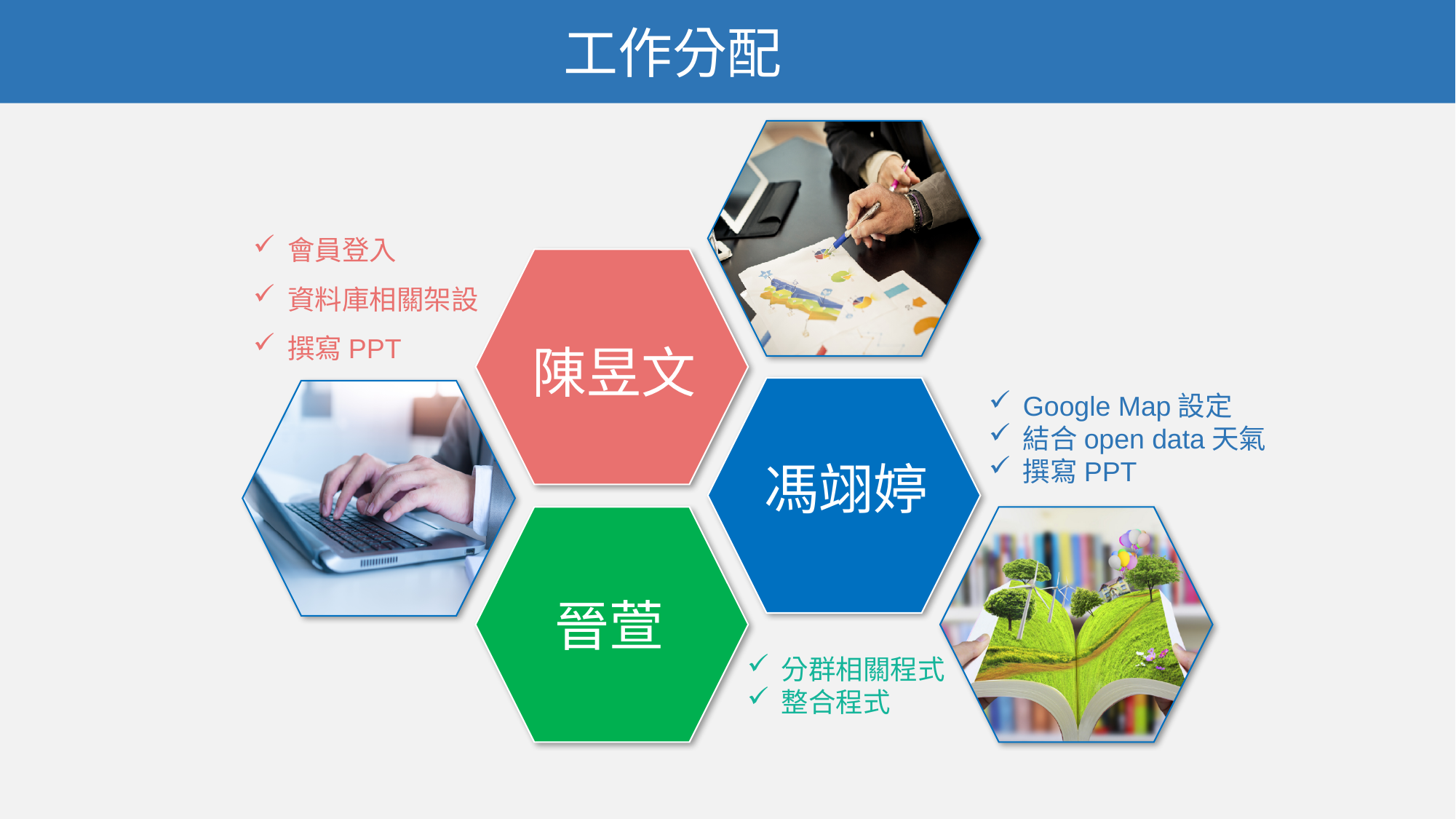

工作分配

會員登入
資料庫相關架設
撰寫PPT

陳昱文

Google Map設定
結合open data天氣
撰寫PPT

馮翊婷

晉萱
分群相關程式
整合程式